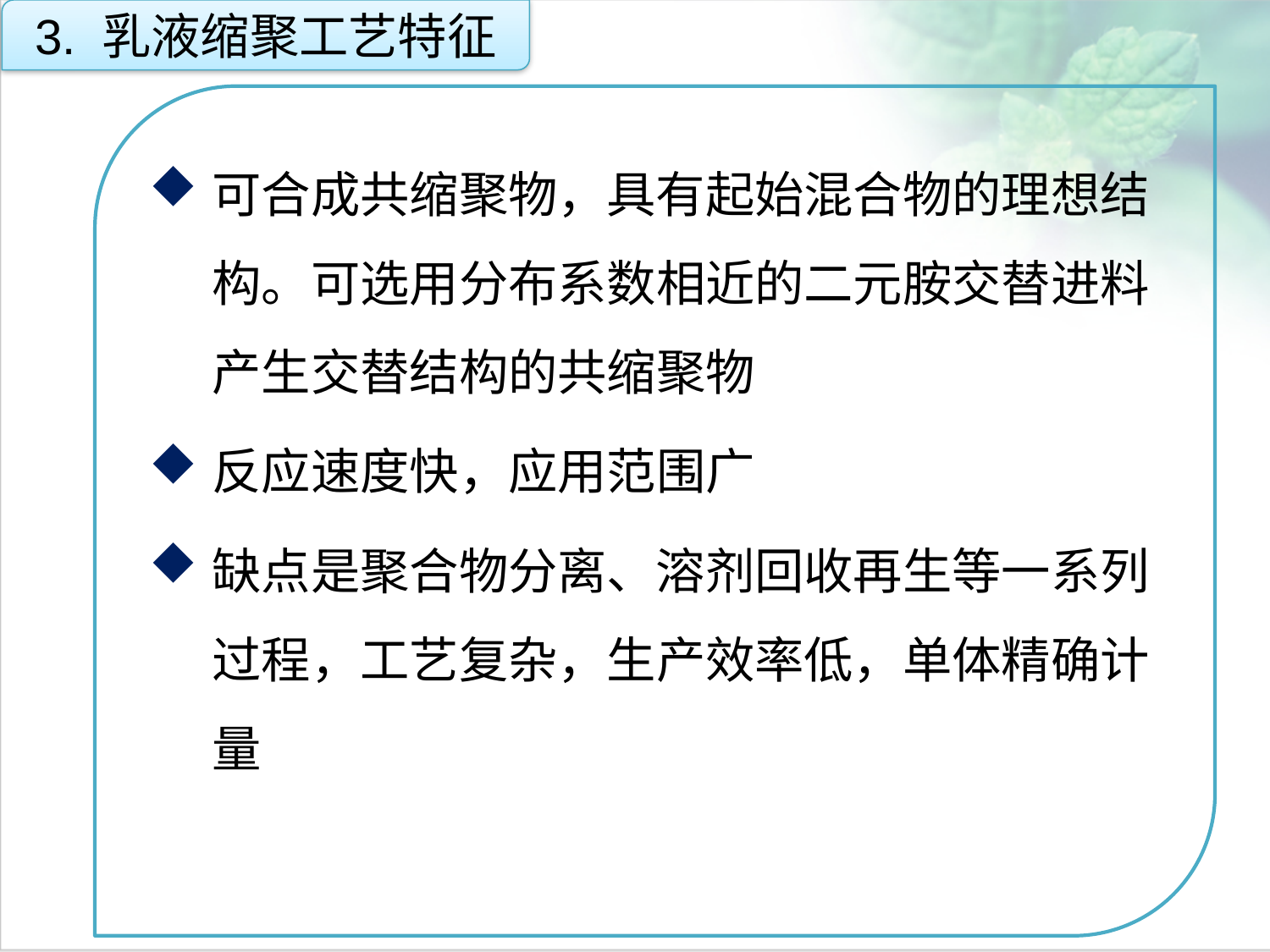

3. 乳液缩聚工艺特征
可合成共缩聚物，具有起始混合物的理想结构。可选用分布系数相近的二元胺交替进料产生交替结构的共缩聚物
反应速度快，应用范围广
缺点是聚合物分离、溶剂回收再生等一系列过程，工艺复杂，生产效率低，单体精确计量
点击添加文本
点击添加文本
点击添加文本
点击添加文本